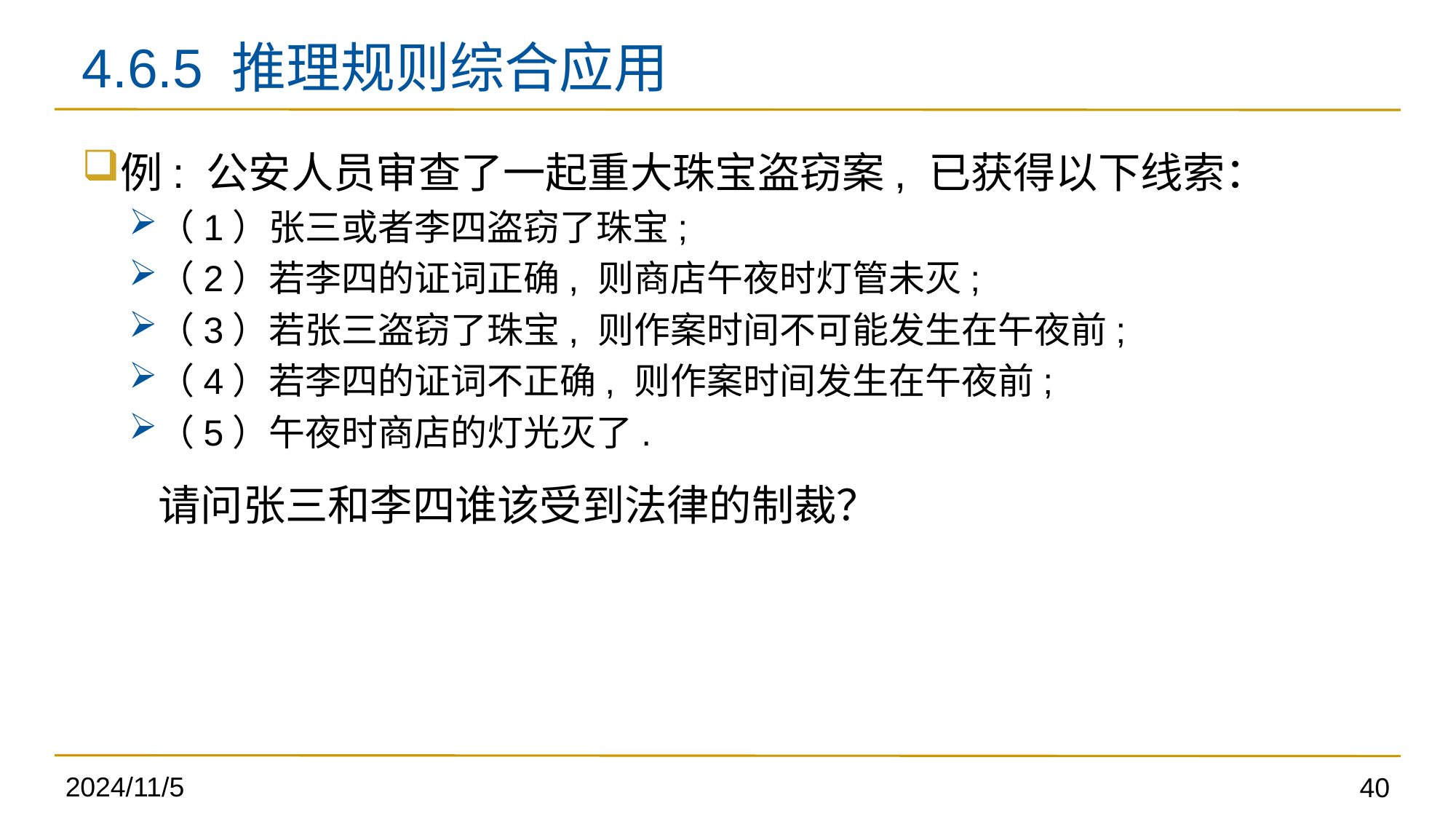

# 4.6.5 推理规则综合应用
例: 公安人员审查了一起重大珠宝盗窃案, 已获得以下线索：
（1）张三或者李四盗窃了珠宝;
（2）若李四的证词正确, 则商店午夜时灯管未灭;
（3）若张三盗窃了珠宝, 则作案时间不可能发生在午夜前;
（4）若李四的证词不正确, 则作案时间发生在午夜前;
（5）午夜时商店的灯光灭了.
       请问张三和李四谁该受到法律的制裁？
2024/11/5
40